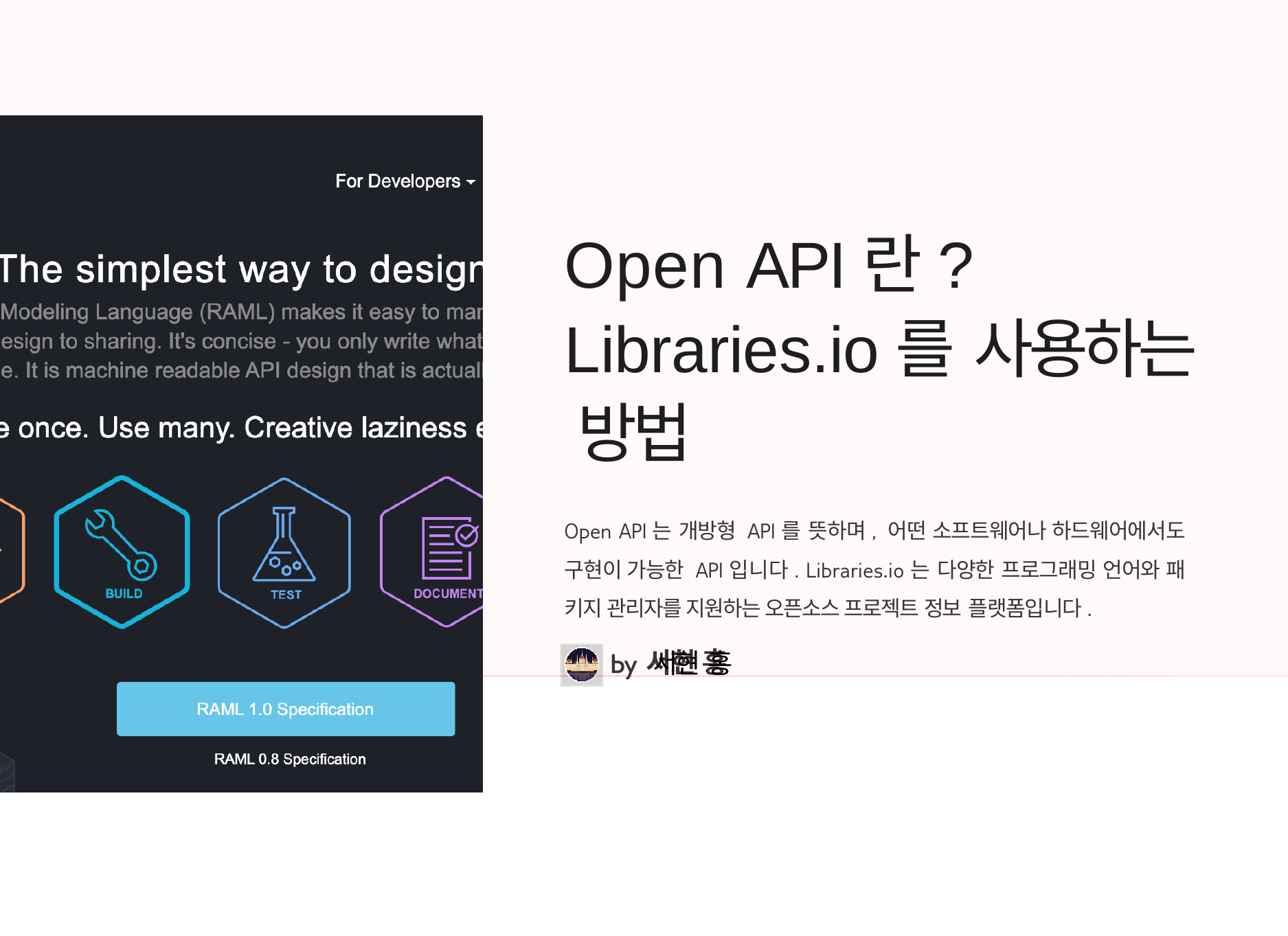

# Open API란?  Libraries.io를 사용하는  방법
Open API는 개방형 API를 뜻하며, 어떤 소프트웨어나 하드웨어에서도  구현이 가능한 API입니다. Libraries.io는 다양한 프로그래밍 언어와 패  키지 관리자를 지원하는 오픈소스 프로젝트 정보 플랫폼입니다.

by 서현 홍